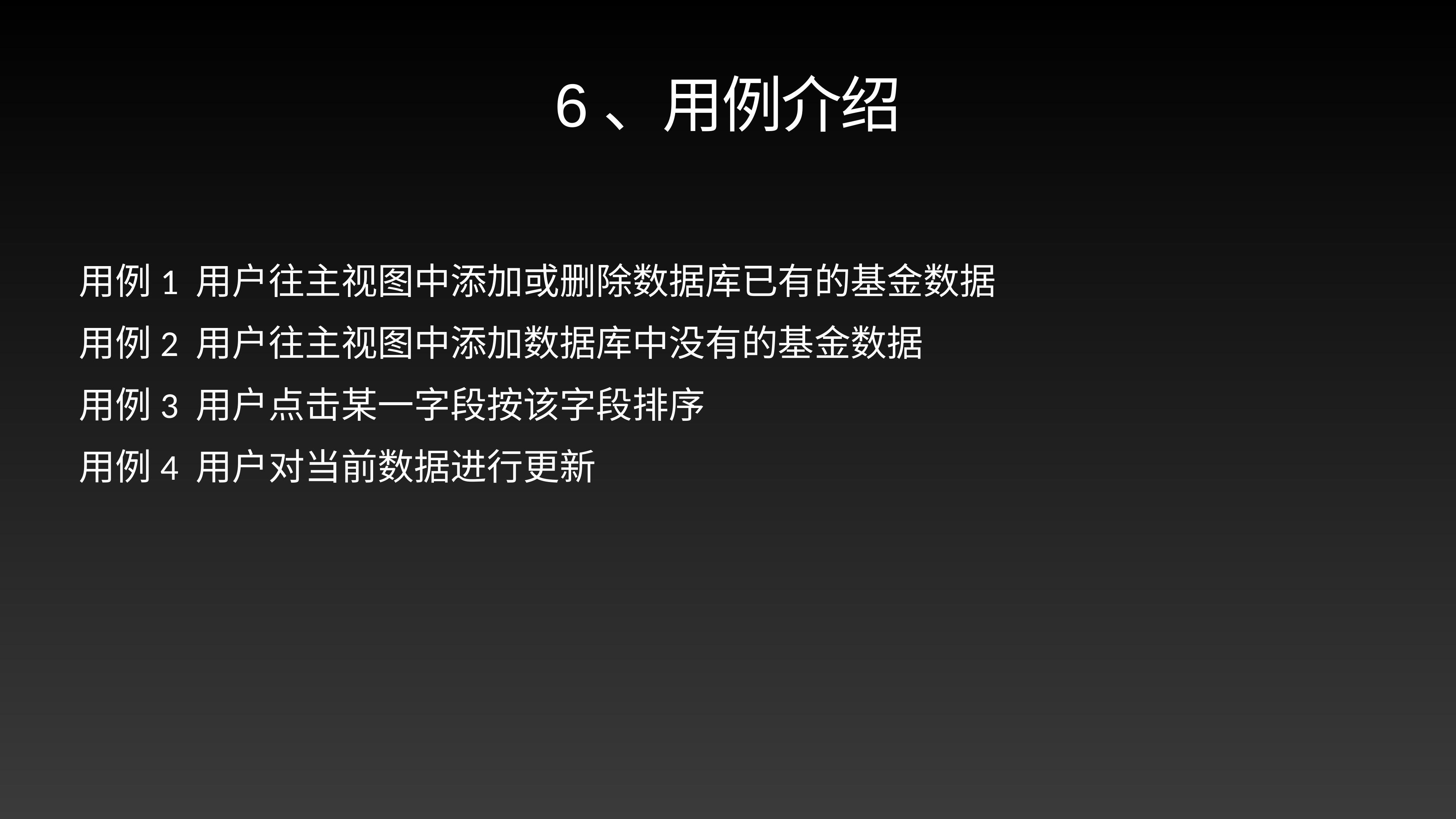

# 6、用例介绍
用例1 用户往主视图中添加或删除数据库已有的基金数据
用例2 用户往主视图中添加数据库中没有的基金数据
用例3 用户点击某一字段按该字段排序
用例4 用户对当前数据进行更新